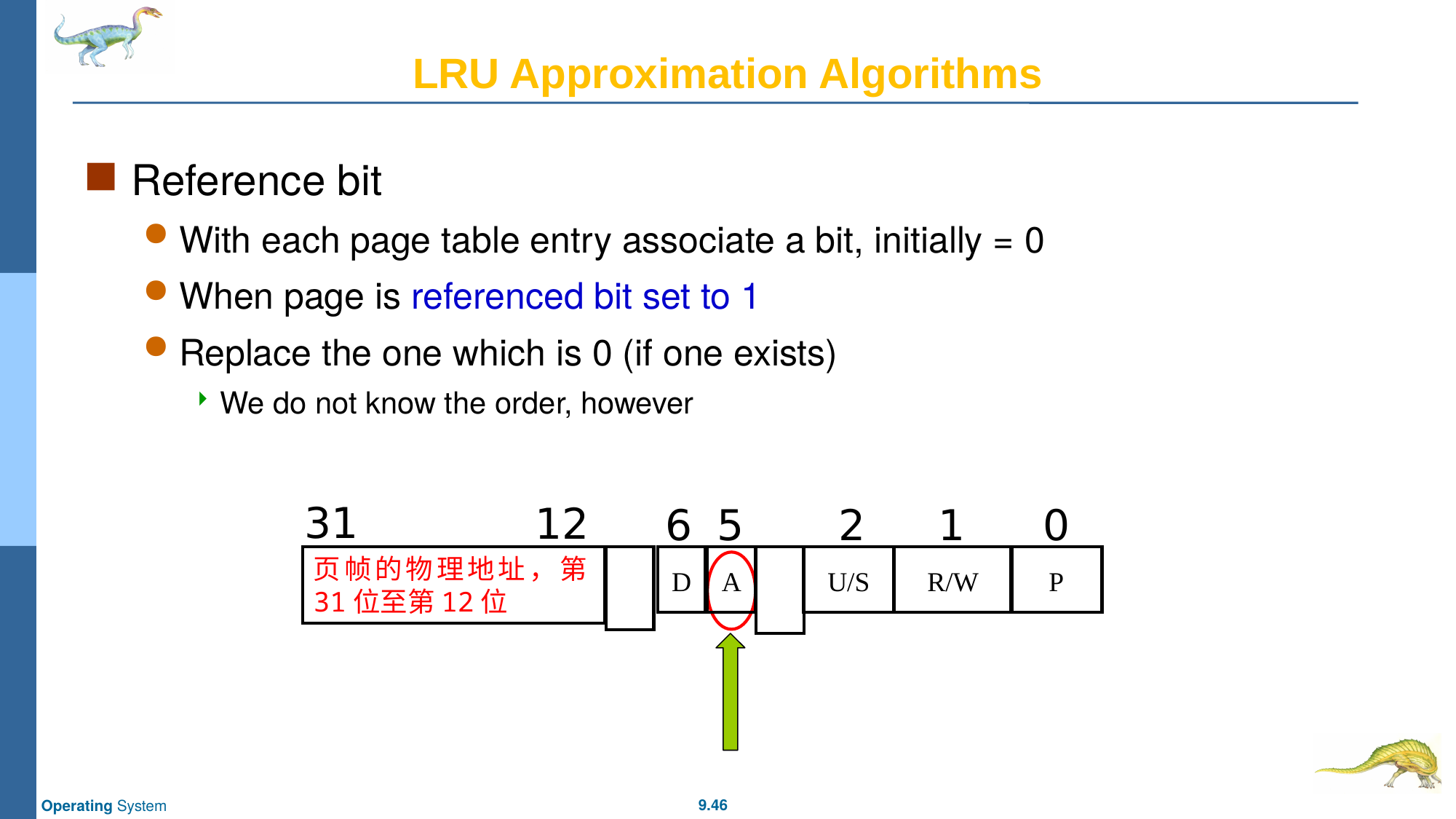

# LRU Approximation Algorithms
Reference bit
With each page table entry associate a bit, initially = 0
When page is referenced bit set to 1
Replace the one which is 0 (if one exists)
We do not know the order, however

31
12
6
5
2
1
0
页帧的物理地址，第31位至第12位

D
A

U/S
R/W
P